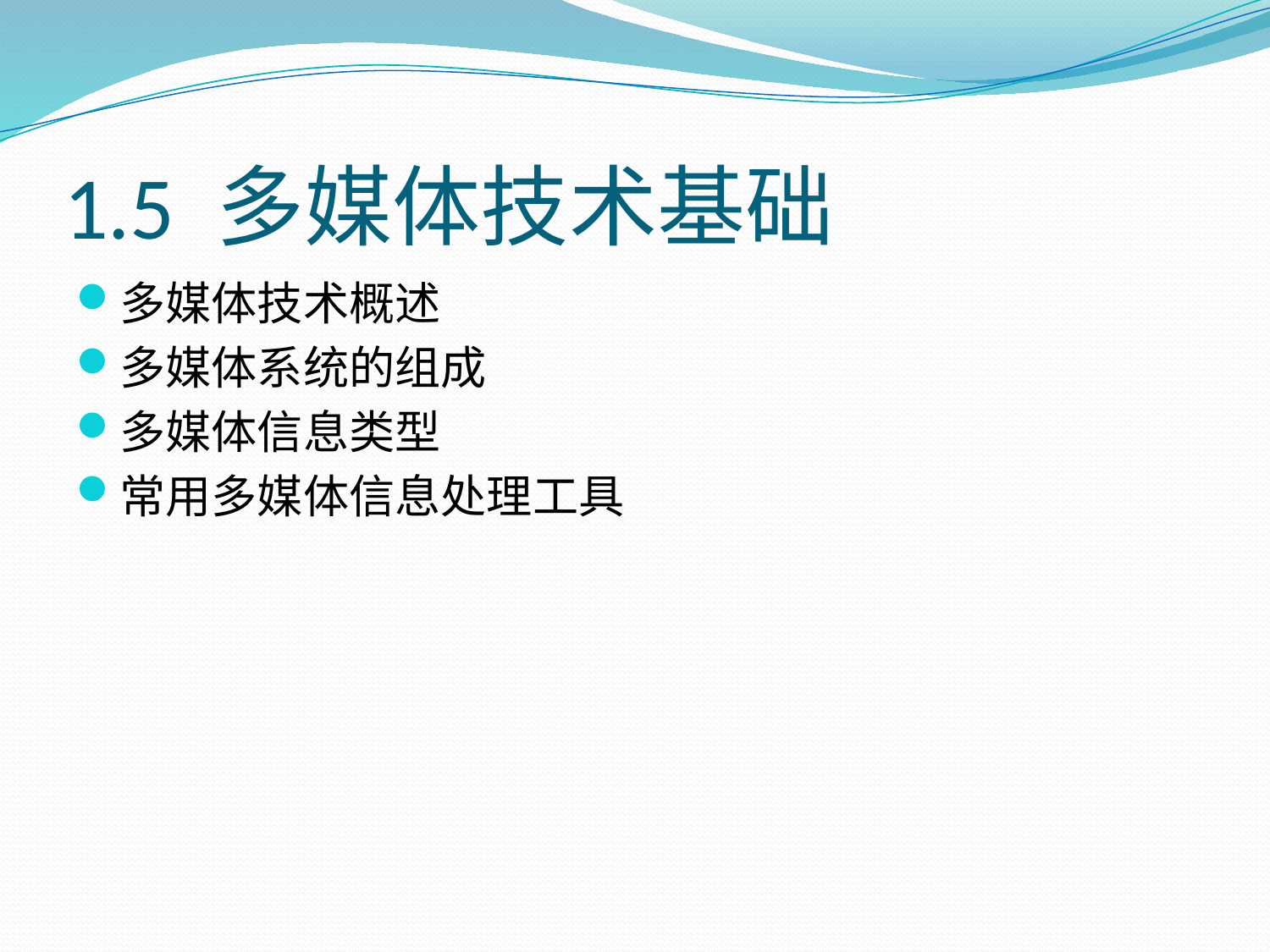

# 1.5 多媒体技术基础
多媒体技术概述
多媒体系统的组成
多媒体信息类型
常用多媒体信息处理工具